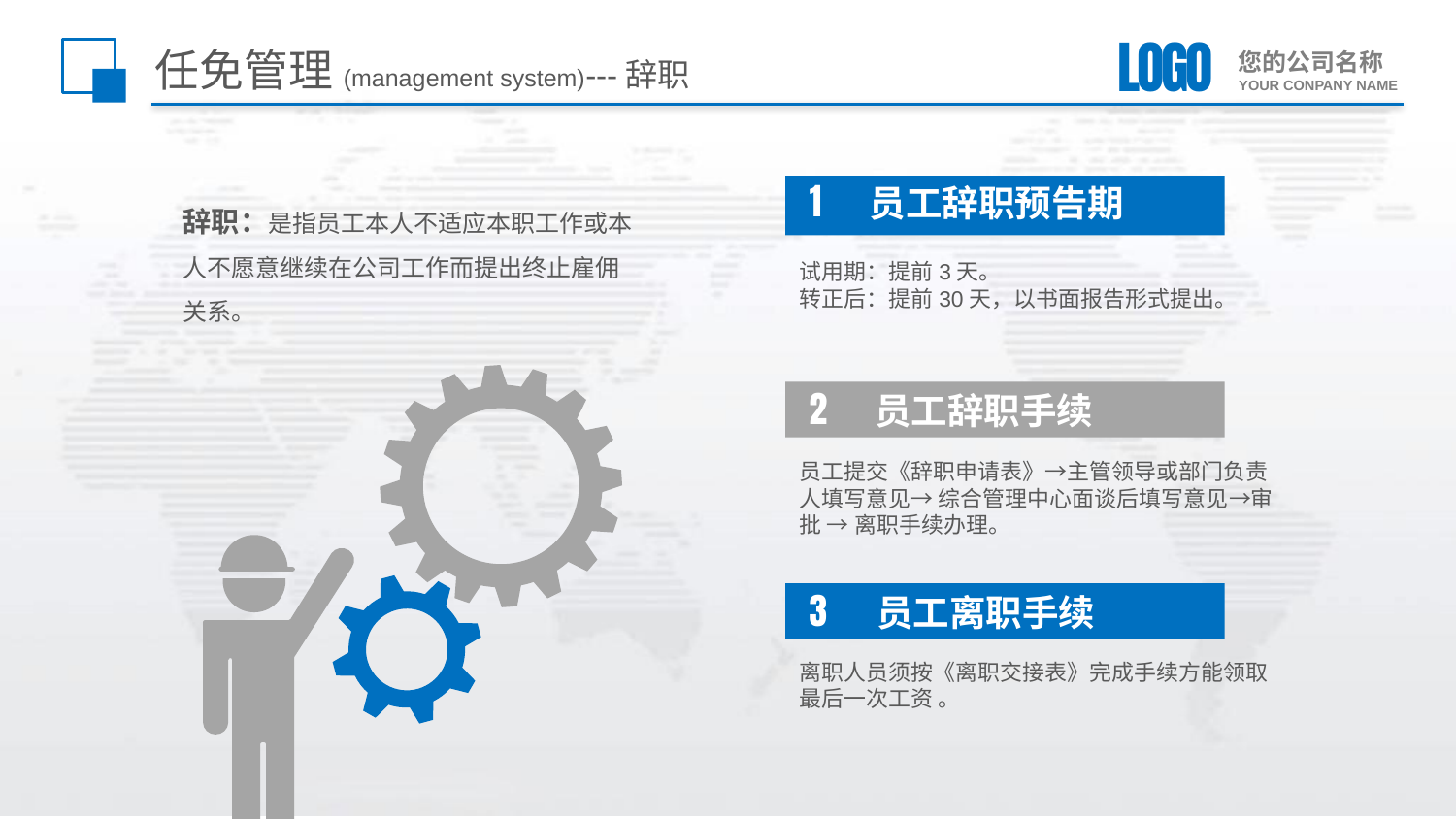

# 任免管理(management system)---辞职
1    员工辞职预告期

辞职：是指员工本人不适应本职工作或本人不愿意继续在公司工作而提出终止雇佣关系。
试用期：提前3天。
转正后：提前30天，以书面报告形式提出。

2    员工辞职手续

员工提交《辞职申请表》→主管领导或部门负责人填写意见→ 综合管理中心面谈后填写意见→审批 → 离职手续办理。

3    员工离职手续

离职人员须按《离职交接表》完成手续方能领取最后一次工资 。